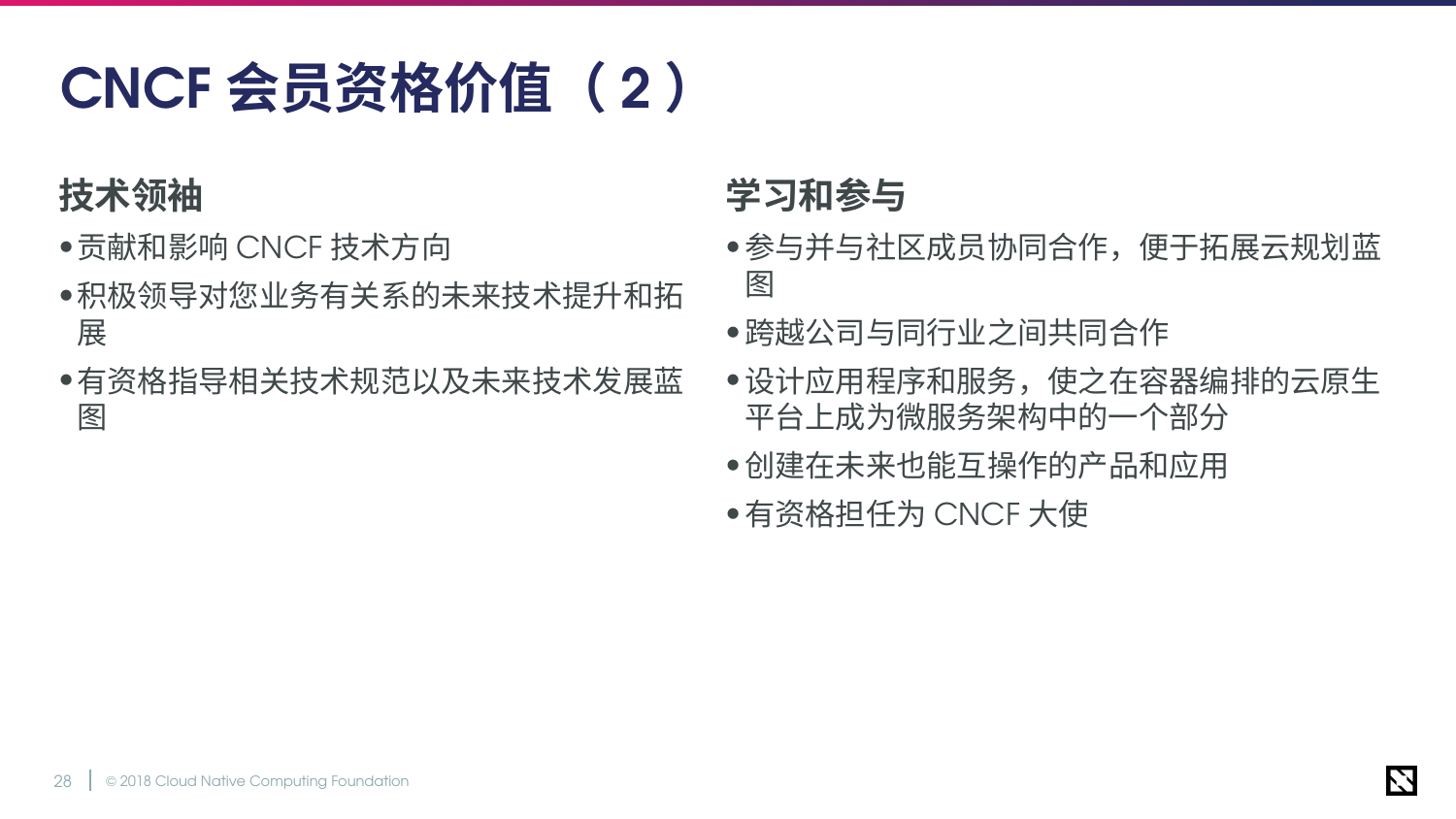

# CNCF会员资格价值（2）
技术领袖
贡献和影响CNCF技术方向
积极领导对您业务有关系的未来技术提升和拓展
有资格指导相关技术规范以及未来技术发展蓝图
学习和参与
参与并与社区成员协同合作，便于拓展云规划蓝图
跨越公司与同行业之间共同合作
设计应用程序和服务，使之在容器编排的云原生平台上成为微服务架构中的一个部分
创建在未来也能互操作的产品和应用
有资格担任为CNCF大使